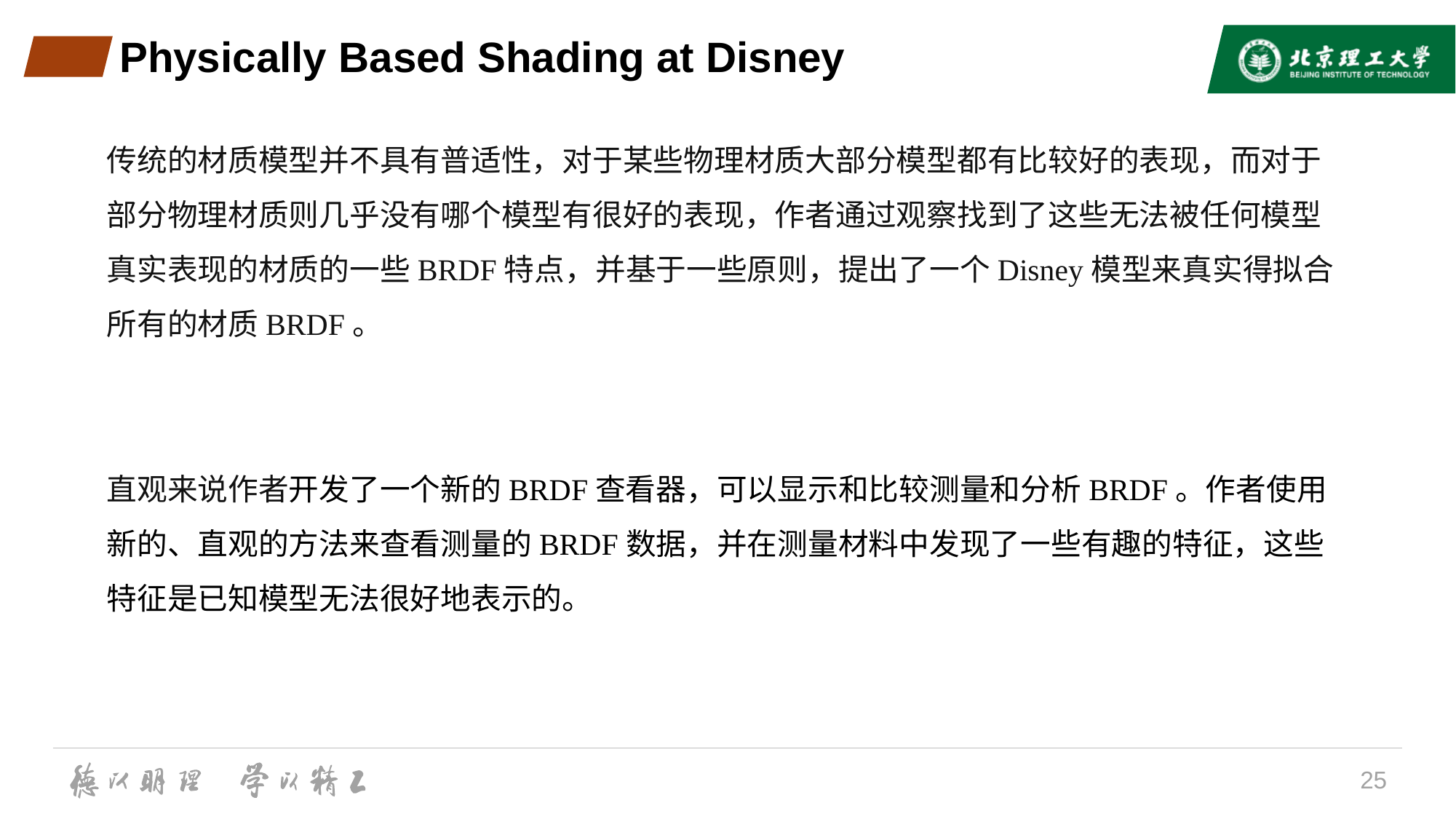

# Physically Based Shading at Disney
传统的材质模型并不具有普适性，对于某些物理材质大部分模型都有比较好的表现，而对于部分物理材质则几乎没有哪个模型有很好的表现，作者通过观察找到了这些无法被任何模型真实表现的材质的一些BRDF特点，并基于一些原则，提出了一个Disney模型来真实得拟合所有的材质BRDF。
直观来说作者开发了一个新的BRDF查看器，可以显示和比较测量和分析BRDF。作者使用新的、直观的方法来查看测量的BRDF数据，并在测量材料中发现了一些有趣的特征，这些特征是已知模型无法很好地表示的。